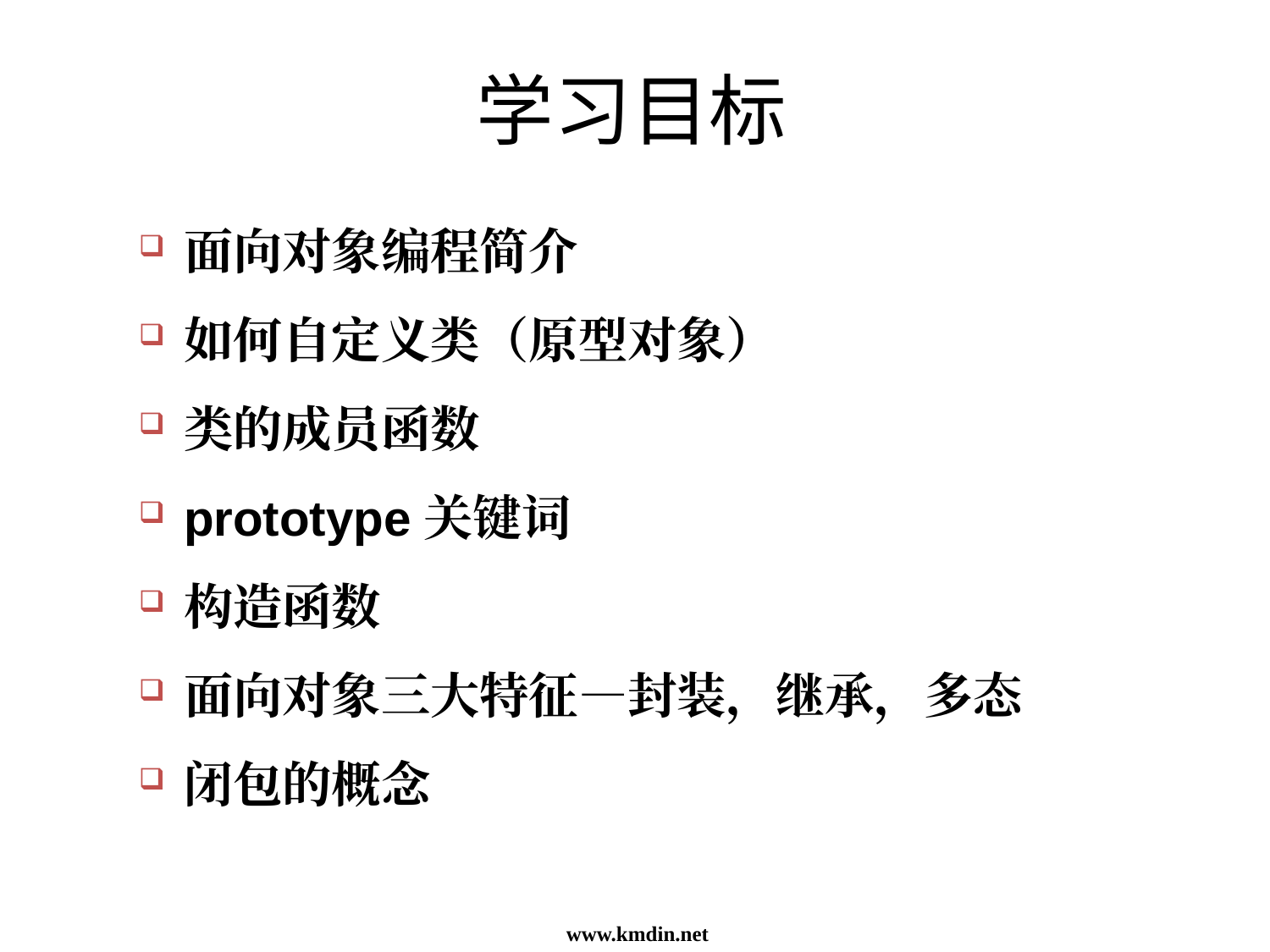

学习目标
面向对象编程简介
如何自定义类（原型对象）
类的成员函数
prototype关键词
构造函数
面向对象三大特征—封装，继承，多态
闭包的概念